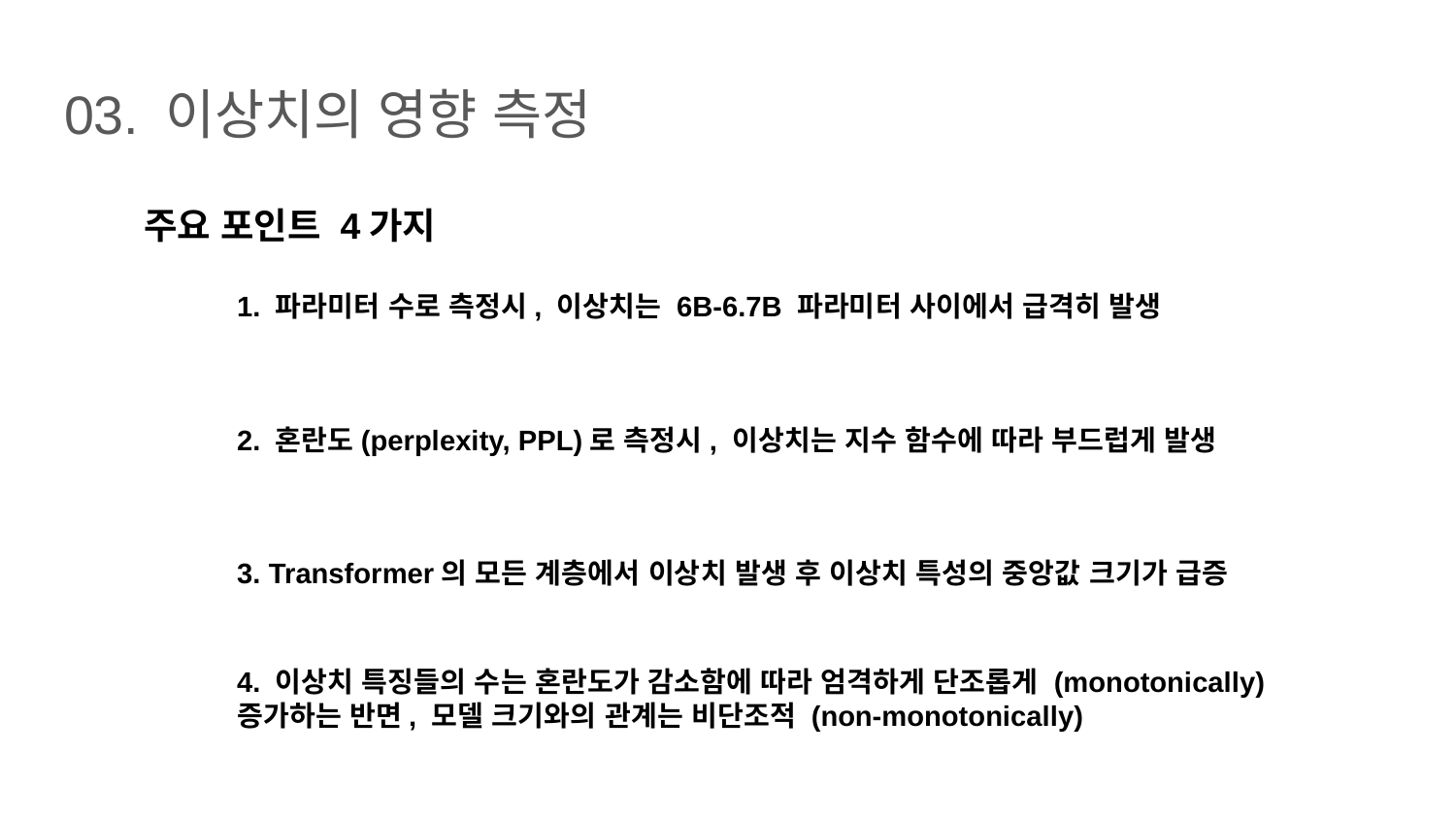

# 03. 이상치의 영향 측정
주요 포인트 4가지
1. 파라미터 수로 측정시, 이상치는 6B-6.7B 파라미터 사이에서 급격히 발생
2. 혼란도(perplexity, PPL)로 측정시, 이상치는 지수 함수에 따라 부드럽게 발생
3. Transformer의 모든 계층에서 이상치 발생 후 이상치 특성의 중앙값 크기가 급증

4. 이상치 특징들의 수는 혼란도가 감소함에 따라 엄격하게 단조롭게 (monotonically) 증가하는 반면, 모델 크기와의 관계는 비단조적 (non-monotonically)